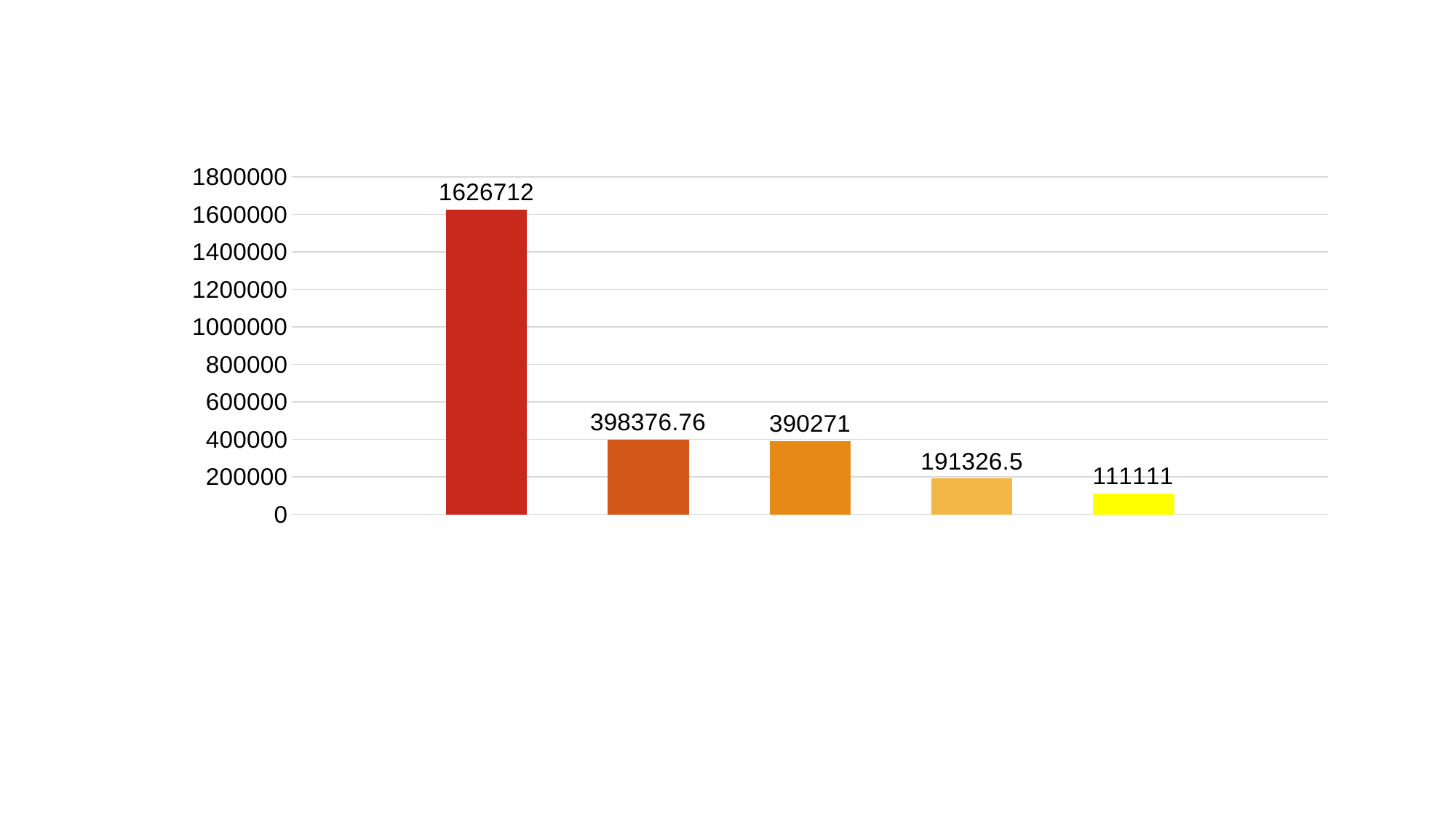

### Chart

| Category | 人员工资 | 生产设备 | 其他花费 | 电费 | 药品费 |
|---|---|---|---|---|---|
| 金额 | 1626712.0 | 398376.76 | 390271.0 | 191326.5 | 111111.0 |